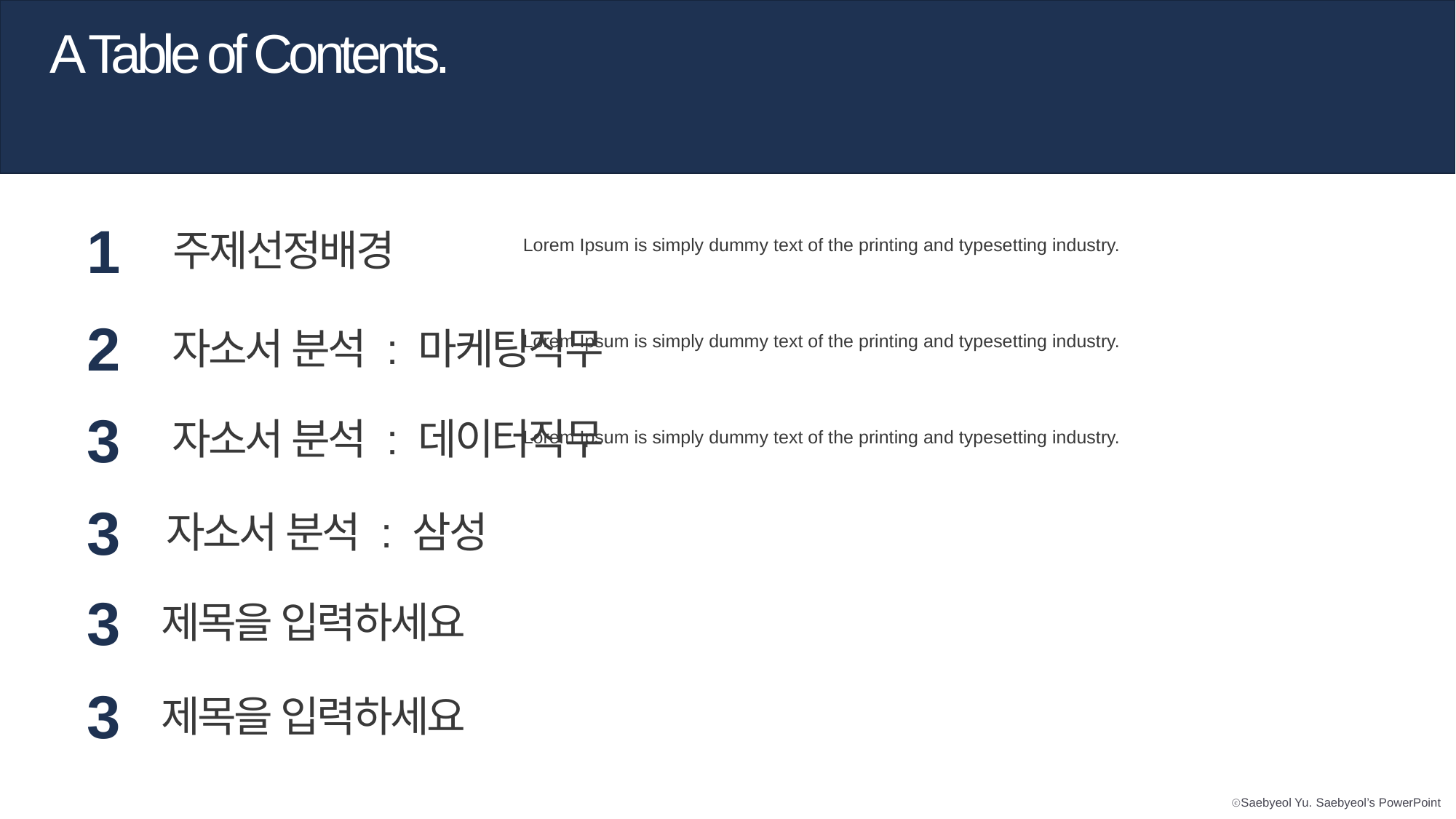

A Table of Contents.
1
주제선정배경
Lorem Ipsum is simply dummy text of the printing and typesetting industry.
2
자소서 분석 : 마케팅직무
Lorem Ipsum is simply dummy text of the printing and typesetting industry.
3
자소서 분석 : 데이터직무
Lorem Ipsum is simply dummy text of the printing and typesetting industry.
3
자소서 분석 : 삼성
3
제목을 입력하세요
3
제목을 입력하세요